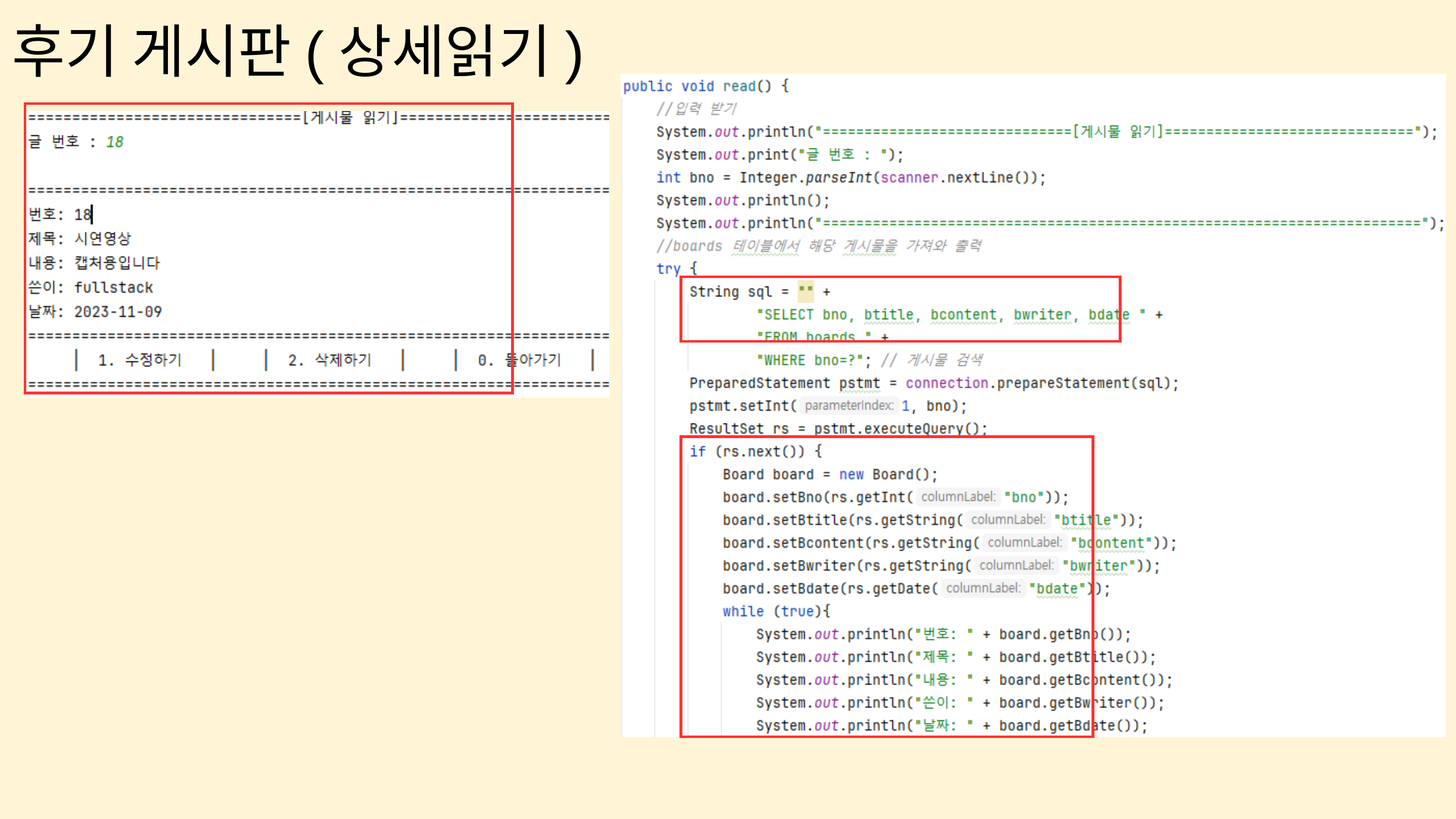

후기 게시판(상세읽기)

|  |
| --- |

|  |
| --- |
|  |
| --- |